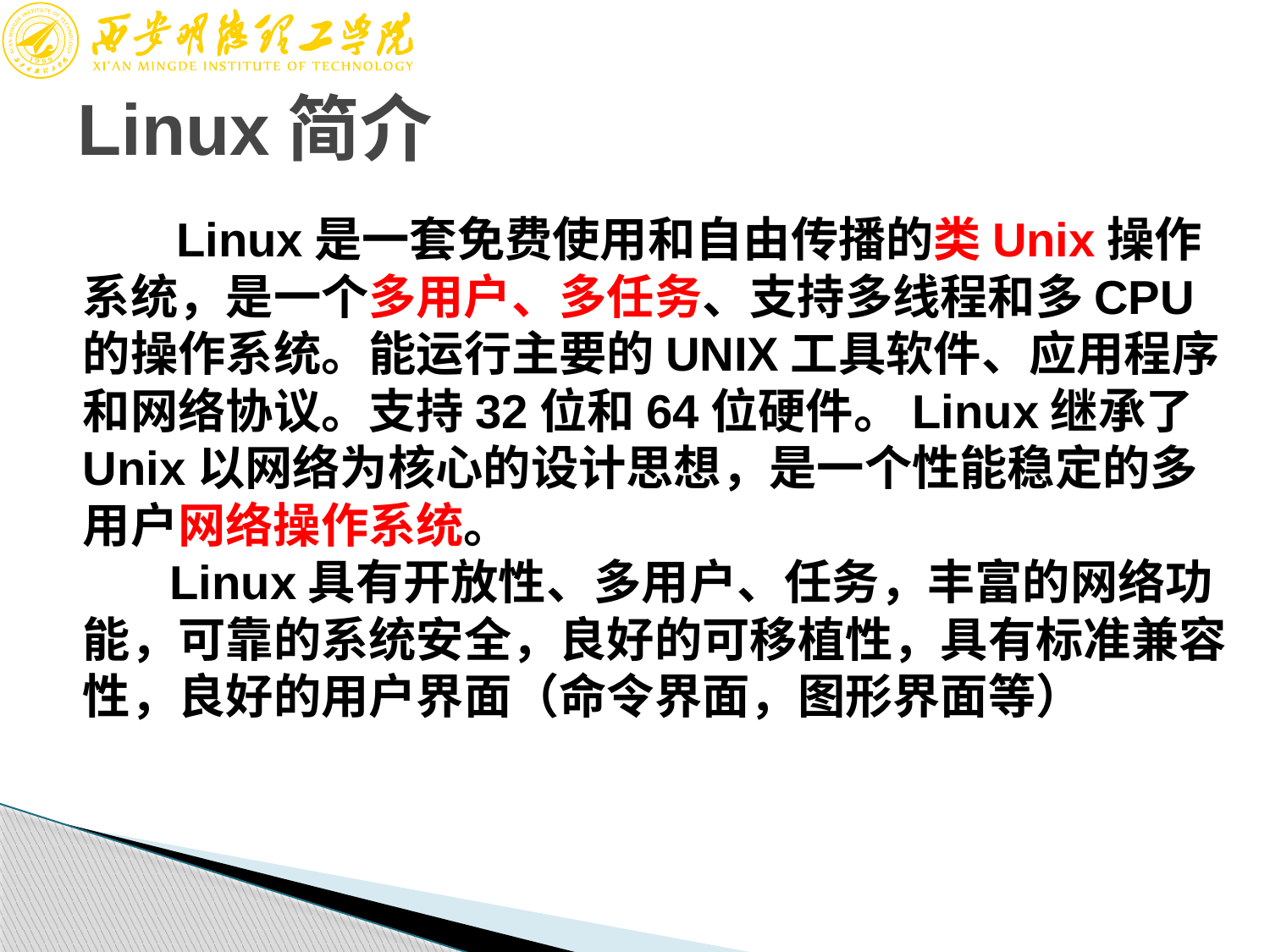

# Linux简介
       Linux是一套免费使用和自由传播的类Unix操作系统，是一个多用户、多任务、支持多线程和多CPU的操作系统。能运行主要的UNIX工具软件、应用程序和网络协议。支持32位和64位硬件。Linux继承了Unix以网络为核心的设计思想，是一个性能稳定的多用户网络操作系统。
       Linux具有开放性、多用户、任务，丰富的网络功能，可靠的系统安全，良好的可移植性，具有标准兼容性，良好的用户界面（命令界面，图形界面等）